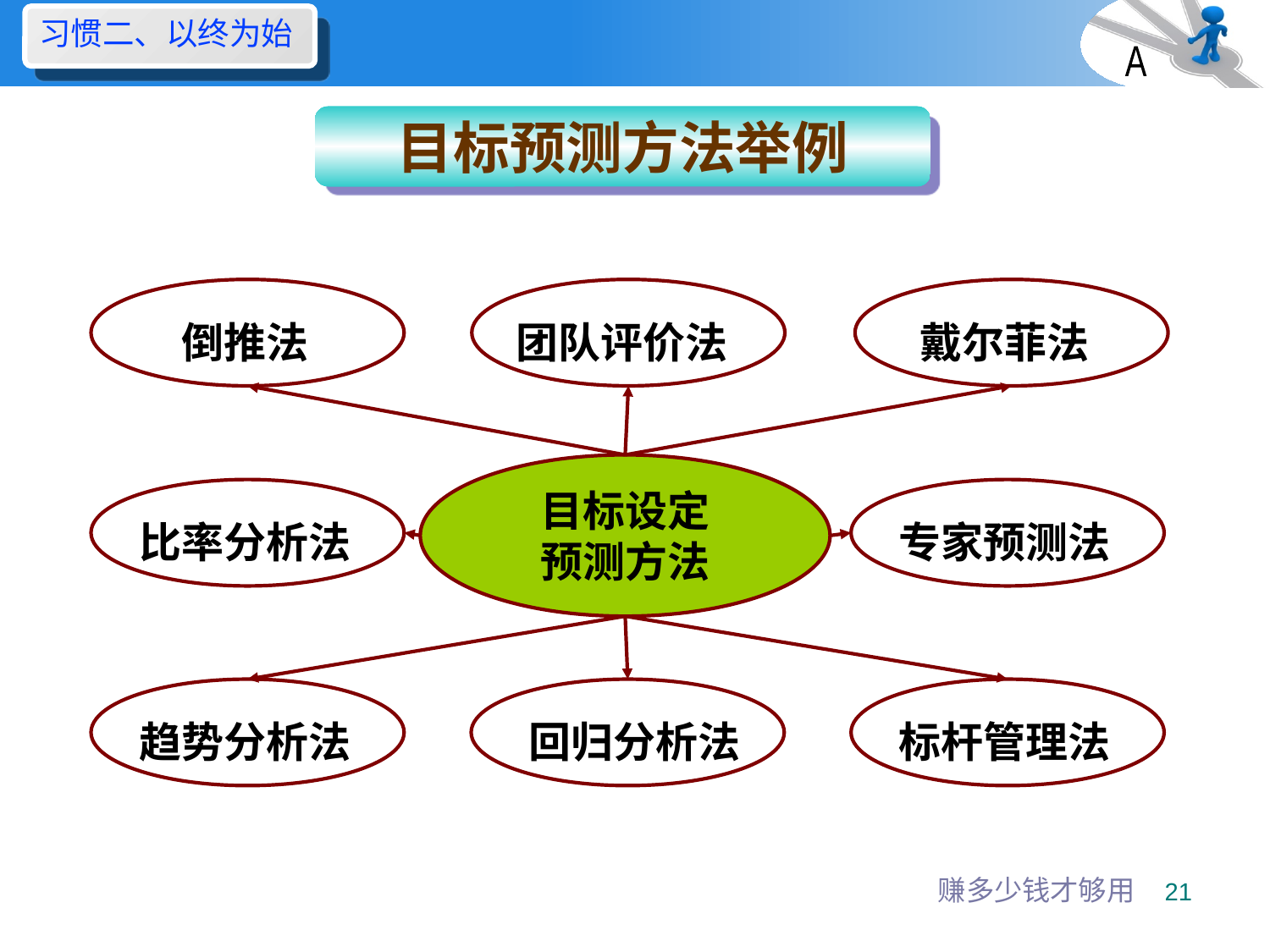

习惯二、以终为始
A
目标预测方法举例

倒推法
团队评价法
戴尔菲法
目标设定
预测方法

比率分析法
专家预测法

趋势分析法
回归分析法
标杆管理法
赚多少钱才够用
21